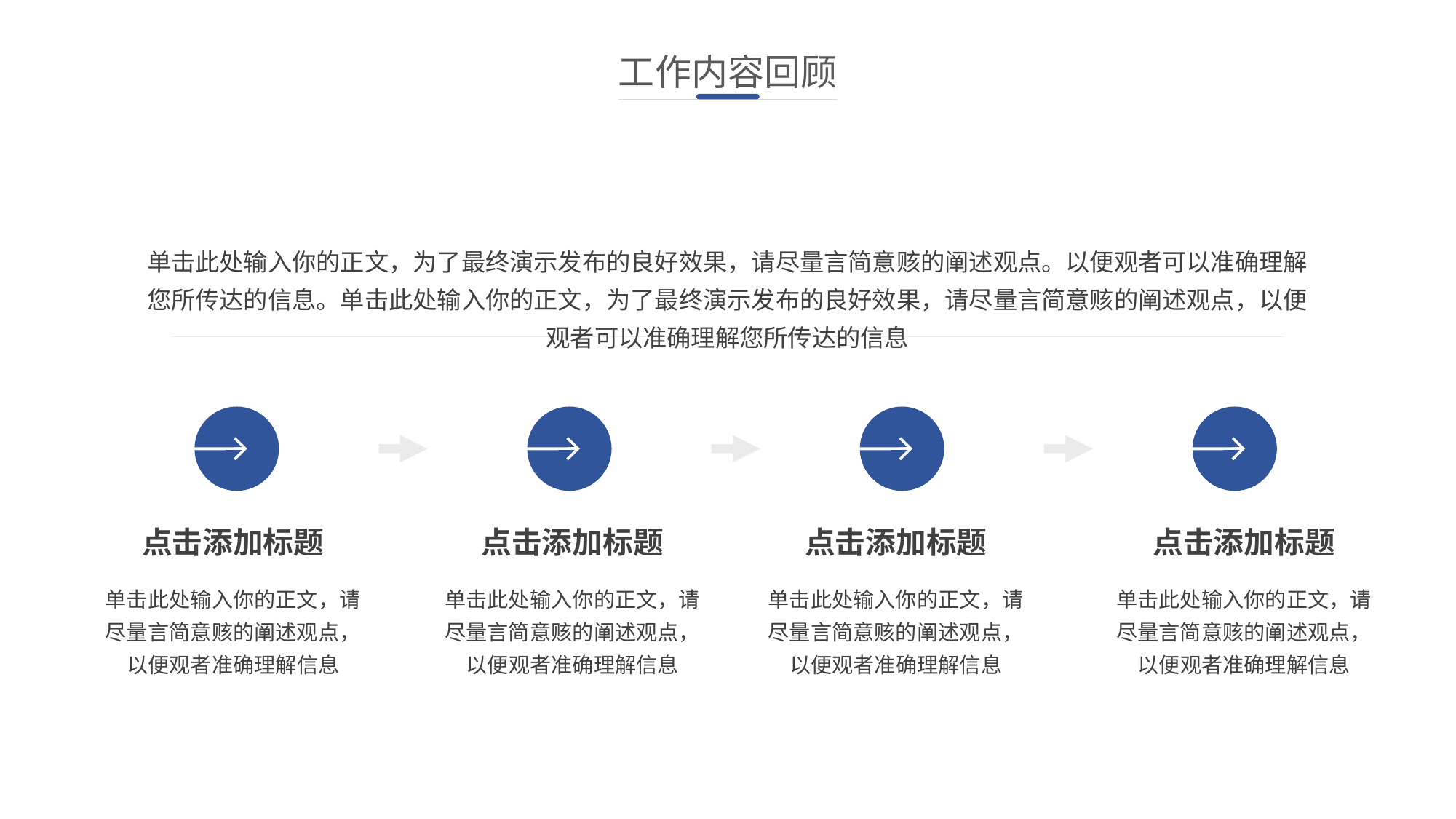

工作内容回顾

单击此处输入你的正文，为了最终演示发布的良好效果，请尽量言简意赅的阐述观点。以便观者可以准确理解您所传达的信息。单击此处输入你的正文，为了最终演示发布的良好效果，请尽量言简意赅的阐述观点，以便观者可以准确理解您所传达的信息

点击添加标题
点击添加标题
点击添加标题
点击添加标题
单击此处输入你的正文，请尽量言简意赅的阐述观点，以便观者准确理解信息
单击此处输入你的正文，请尽量言简意赅的阐述观点，以便观者准确理解信息
单击此处输入你的正文，请尽量言简意赅的阐述观点，以便观者准确理解信息
单击此处输入你的正文，请尽量言简意赅的阐述观点，以便观者准确理解信息